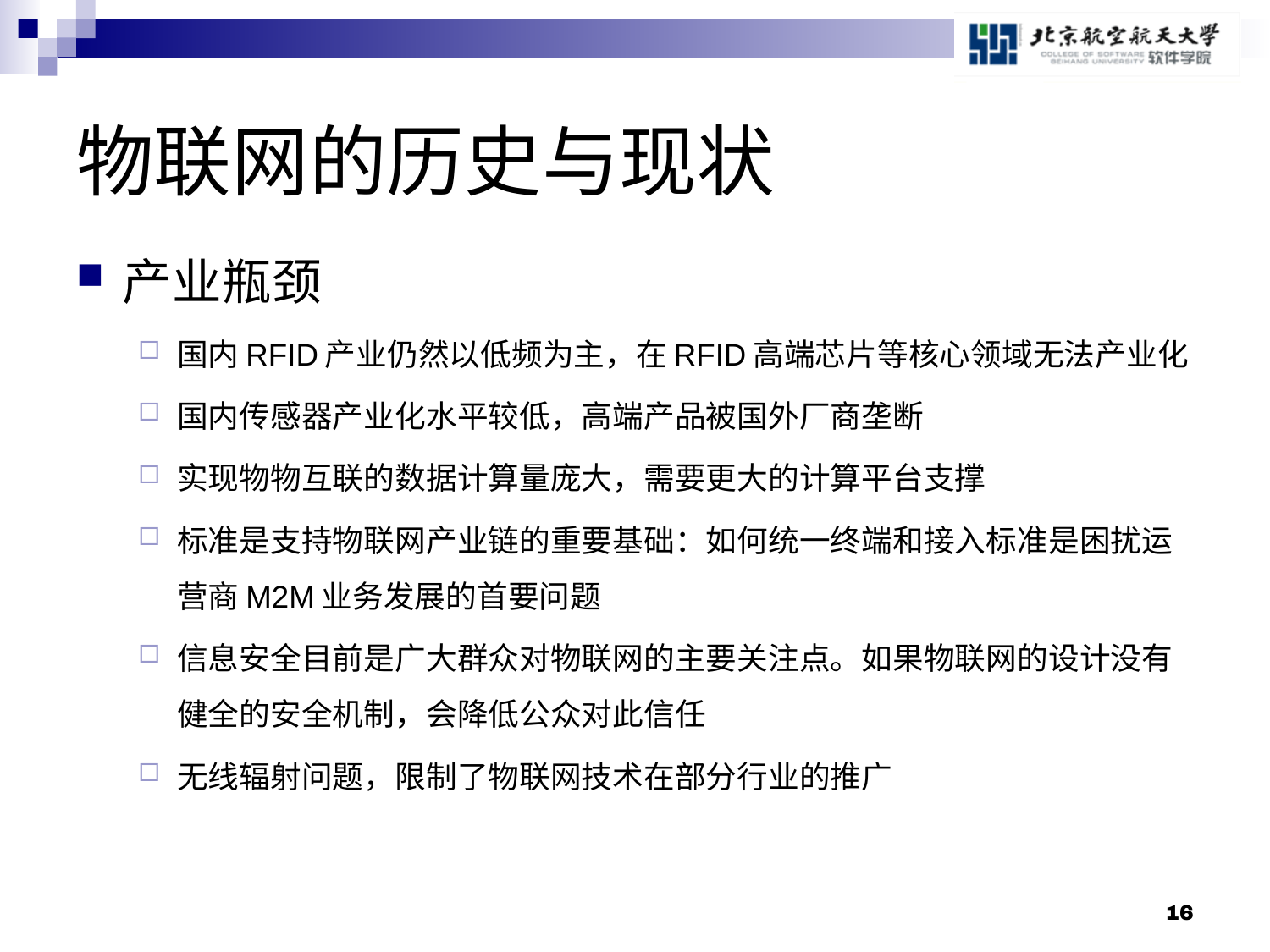

# 物联网的历史与现状
产业瓶颈
国内RFID产业仍然以低频为主，在RFID高端芯片等核心领域无法产业化
国内传感器产业化水平较低，高端产品被国外厂商垄断
实现物物互联的数据计算量庞大，需要更大的计算平台支撑
标准是支持物联网产业链的重要基础：如何统一终端和接入标准是困扰运营商M2M业务发展的首要问题
信息安全目前是广大群众对物联网的主要关注点。如果物联网的设计没有健全的安全机制，会降低公众对此信任
无线辐射问题，限制了物联网技术在部分行业的推广
16